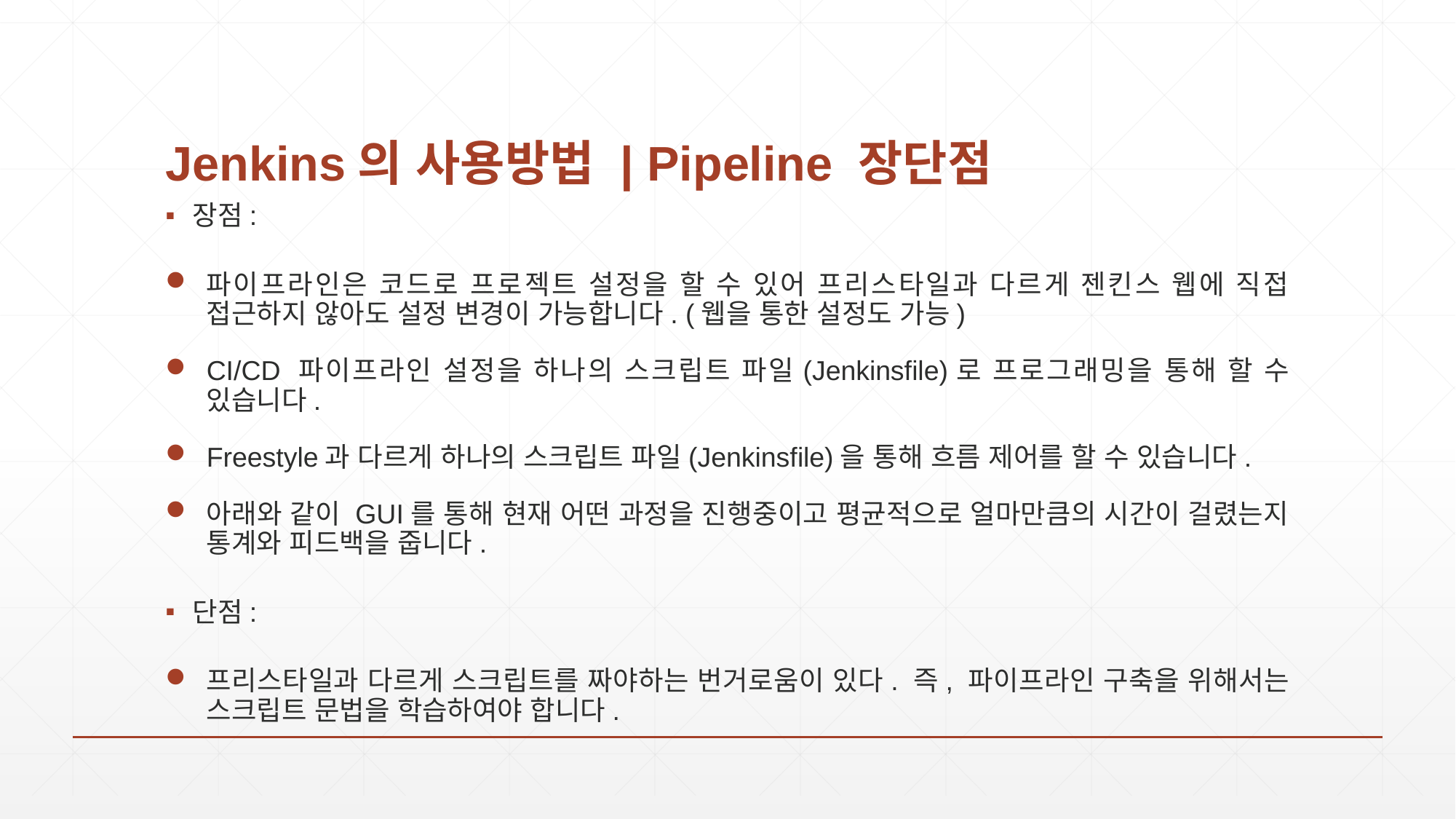

# Jenkins의 사용방법 | Pipeline 장단점

장점:
파이프라인은 코드로 프로젝트 설정을 할 수 있어 프리스타일과 다르게 젠킨스 웹에 직접 접근하지 않아도 설정 변경이 가능합니다. (웹을 통한 설정도 가능)
CI/CD 파이프라인 설정을 하나의 스크립트 파일(Jenkinsfile)로 프로그래밍을 통해 할 수 있습니다.
Freestyle과 다르게 하나의 스크립트 파일(Jenkinsfile)을 통해 흐름 제어를 할 수 있습니다.
아래와 같이 GUI를 통해 현재 어떤 과정을 진행중이고 평균적으로 얼마만큼의 시간이 걸렸는지 통계와 피드백을 줍니다.
단점:
프리스타일과 다르게 스크립트를 짜야하는 번거로움이 있다. 즉, 파이프라인 구축을 위해서는 스크립트 문법을 학습하여야 합니다.